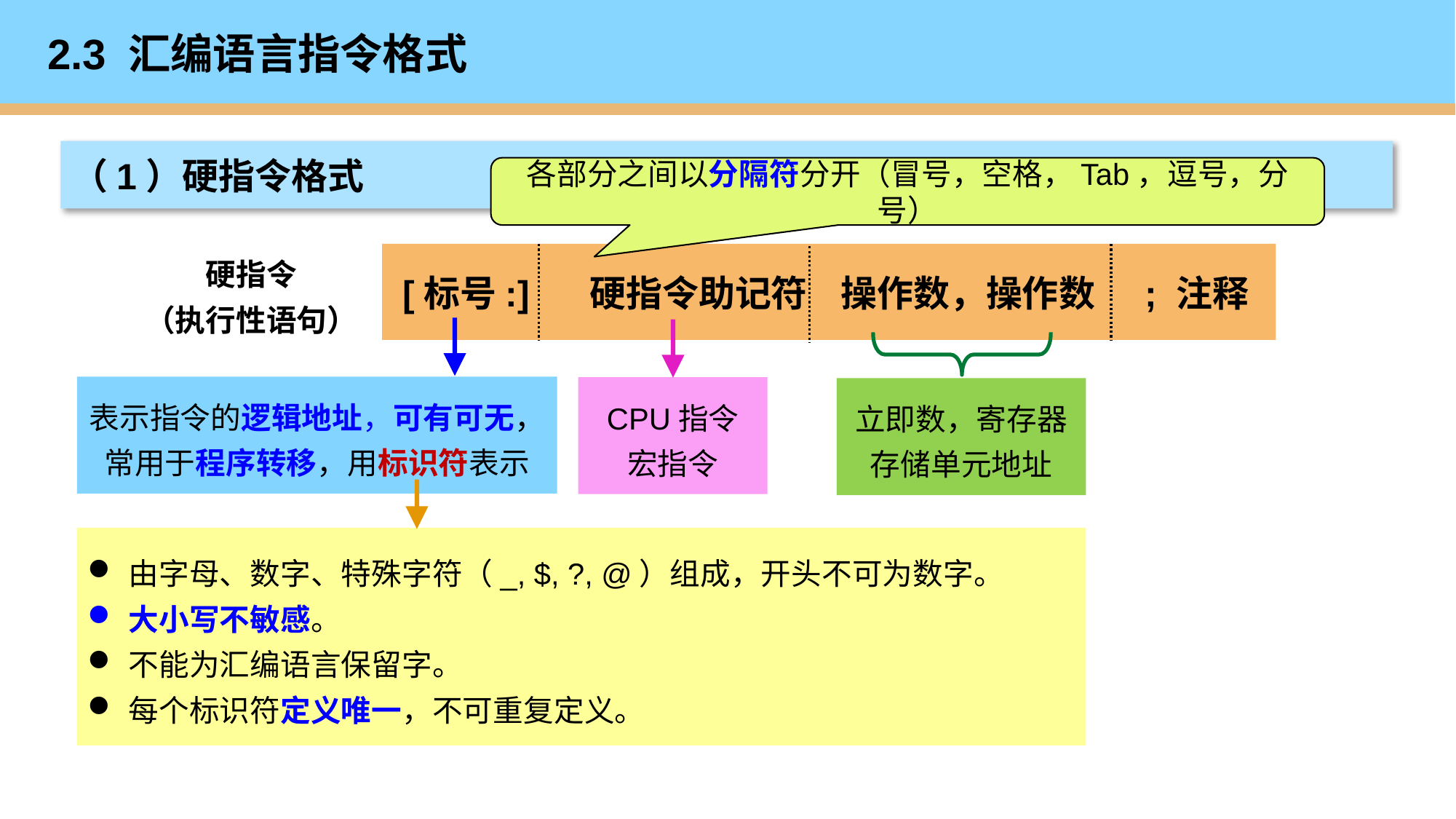

# 2.3 汇编语言指令格式
（1）硬指令格式
各部分之间以分隔符分开（冒号，空格，Tab，逗号，分号）
硬指令
（执行性语句）
 [标号:]     硬指令助记符    操作数，操作数     ; 注释

表示指令的逻辑地址，可有可无，常用于程序转移，用标识符表示

CPU指令
宏指令

立即数，寄存器
存储单元地址

由字母、数字、特殊字符（_, $, ?, @）组成，开头不可为数字。
大小写不敏感。
不能为汇编语言保留字。
每个标识符定义唯一，不可重复定义。
105